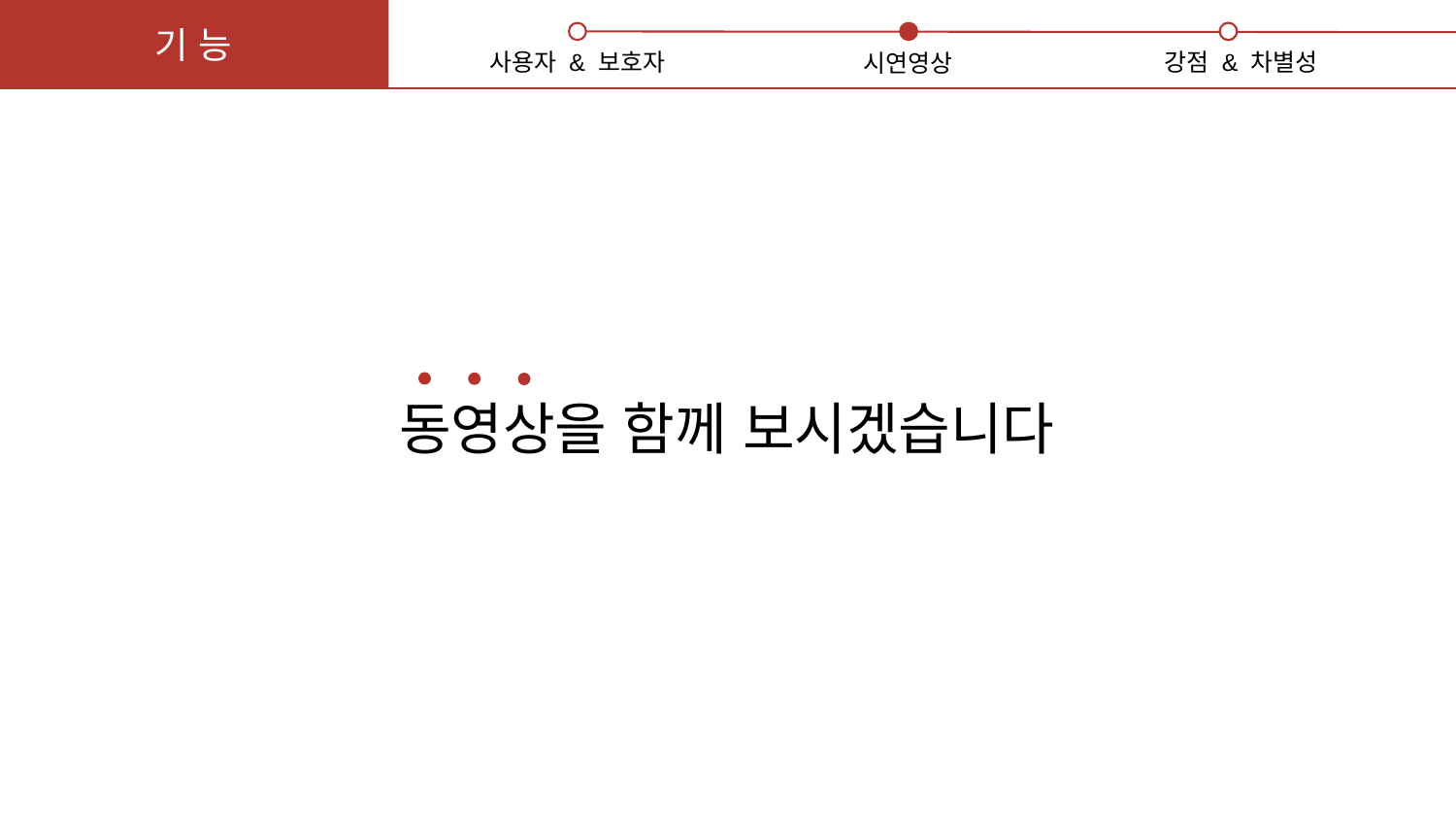

기 능

강점 & 차별성

사용자 & 보호자
시연영상

동영상을 함께 보시겠습니다